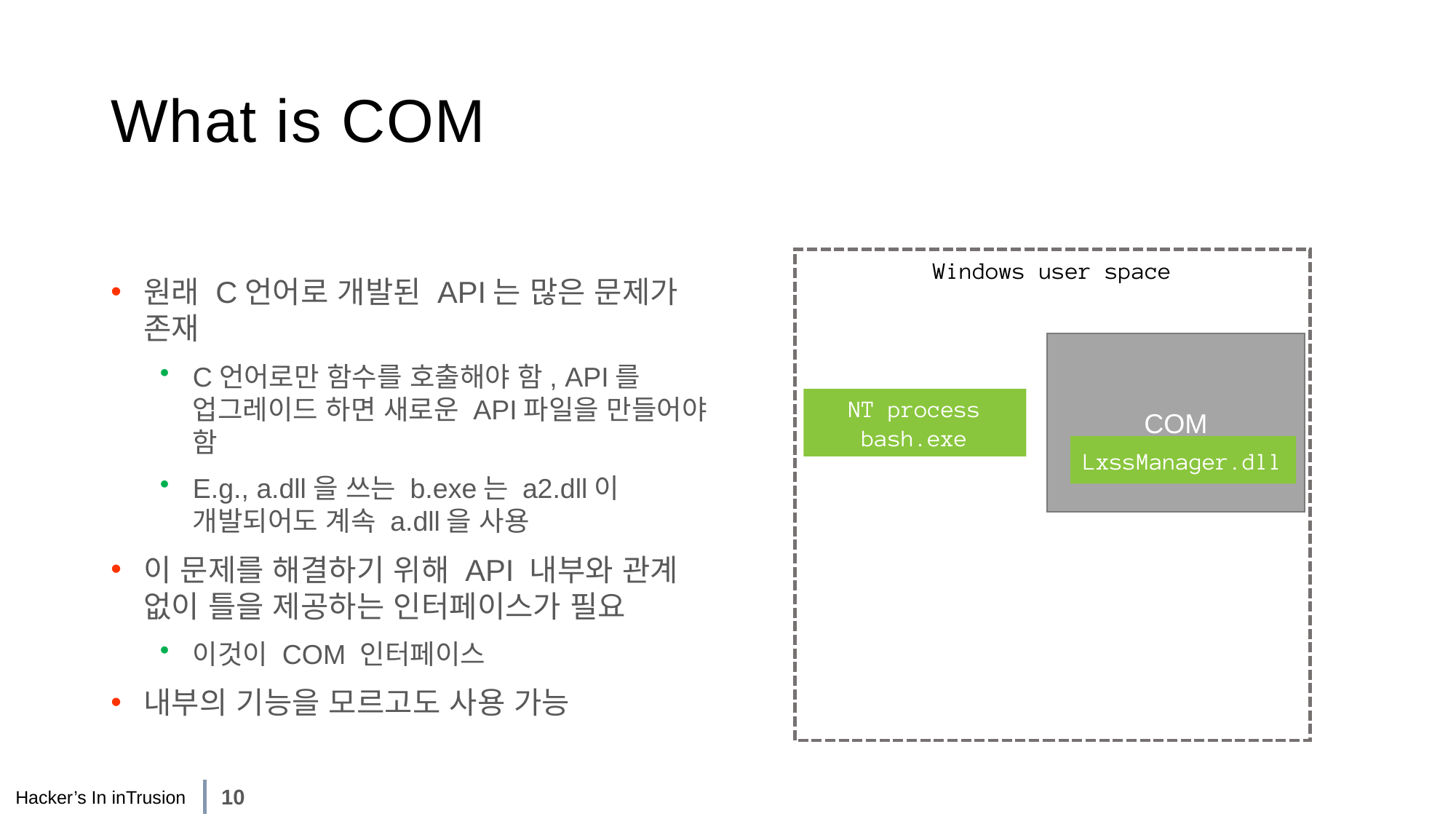

# What is COM

원래 C언어로 개발된 API는 많은 문제가 존재
C언어로만 함수를 호출해야 함, API를 업그레이드 하면 새로운 API파일을 만들어야 함
E.g., a.dll을 쓰는 b.exe는 a2.dll이 개발되어도 계속 a.dll을 사용
이 문제를 해결하기 위해 API 내부와 관계 없이 틀을 제공하는 인터페이스가 필요
이것이 COM 인터페이스
내부의 기능을 모르고도 사용 가능
Windows user space
COM
NT process
bash.exe
LxssManager.dll